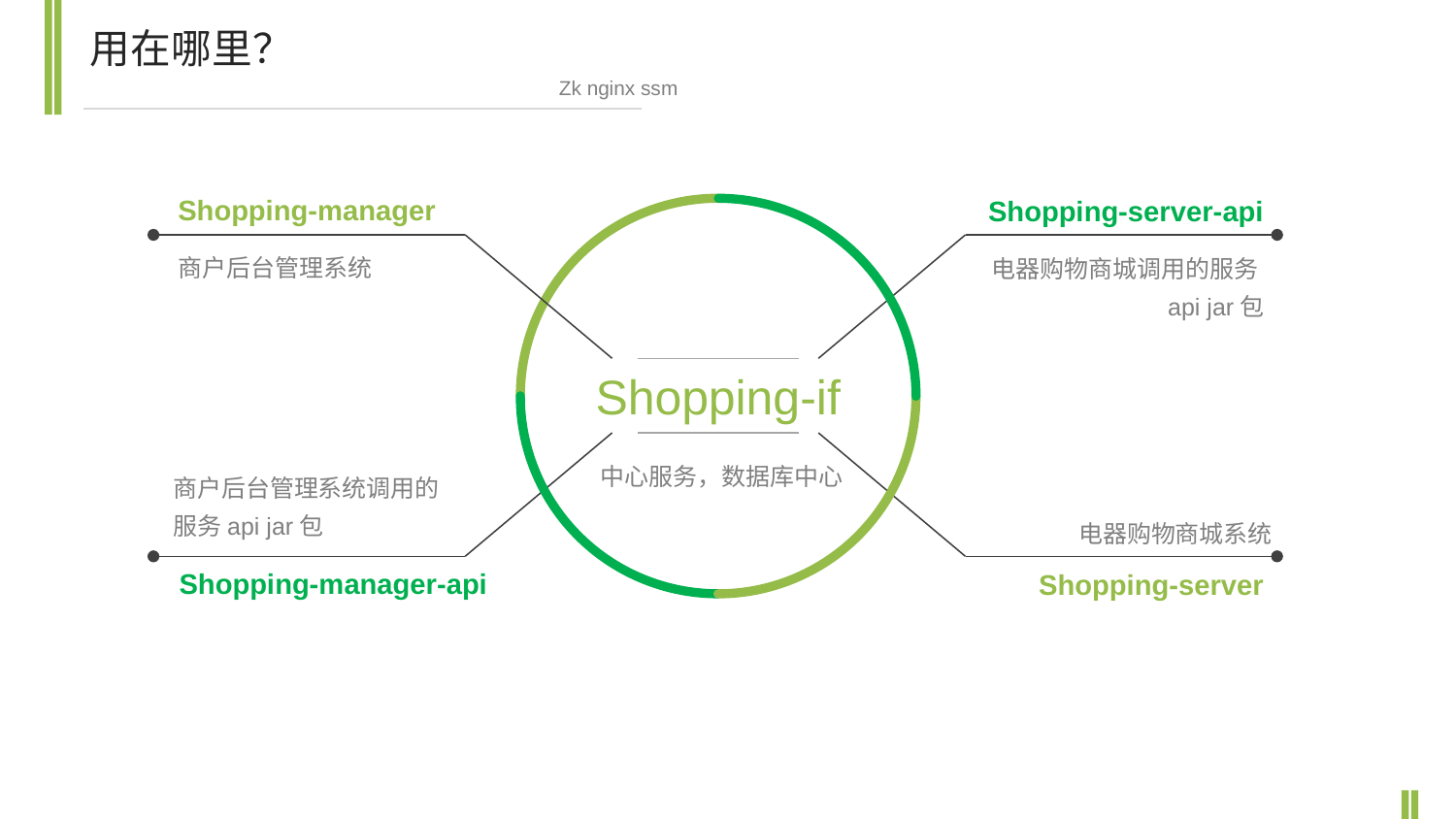

用在哪里？
Zk nginx ssm
Shopping-manager
Shopping-server-api

商户后台管理系统
电器购物商城调用的服务api jar包
Shopping-if
中心服务，数据库中心
商户后台管理系统调用的服务api jar包
电器购物商城系统
Shopping-manager-api
Shopping-server